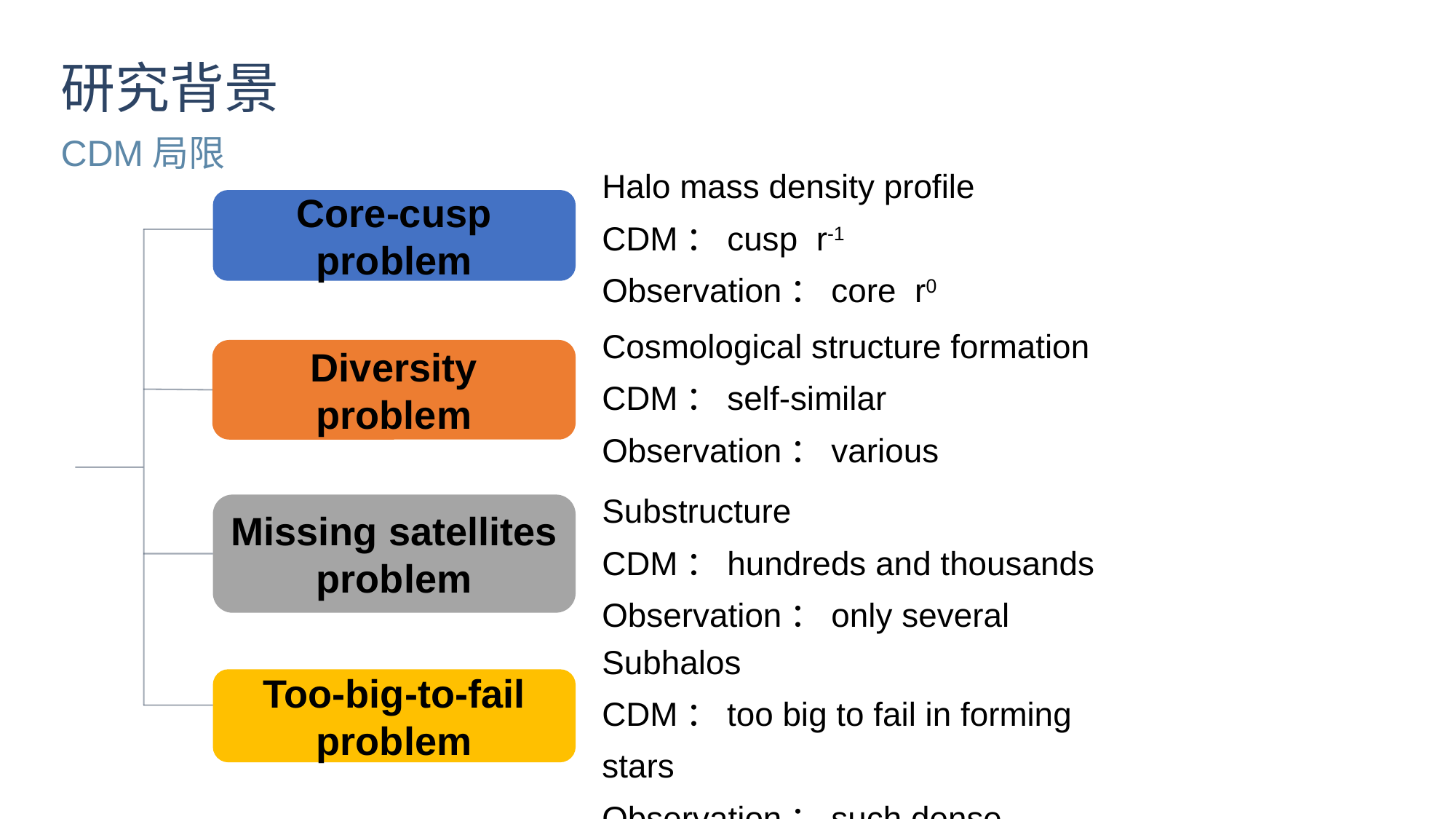

研究背景
CDM局限
Halo mass density profile
CDM：cusp  r-1
Observation：core  r0
Core-cusp problem
Cosmological structure formation
CDM：self-similar
Observation：various
Diversity problem
Substructure
CDM：hundreds and thousands
Observation：only several
Missing satellites problem
Subhalos
CDM：too big to fail in forming stars
Observation：such dense
Too-big-to-fail problem